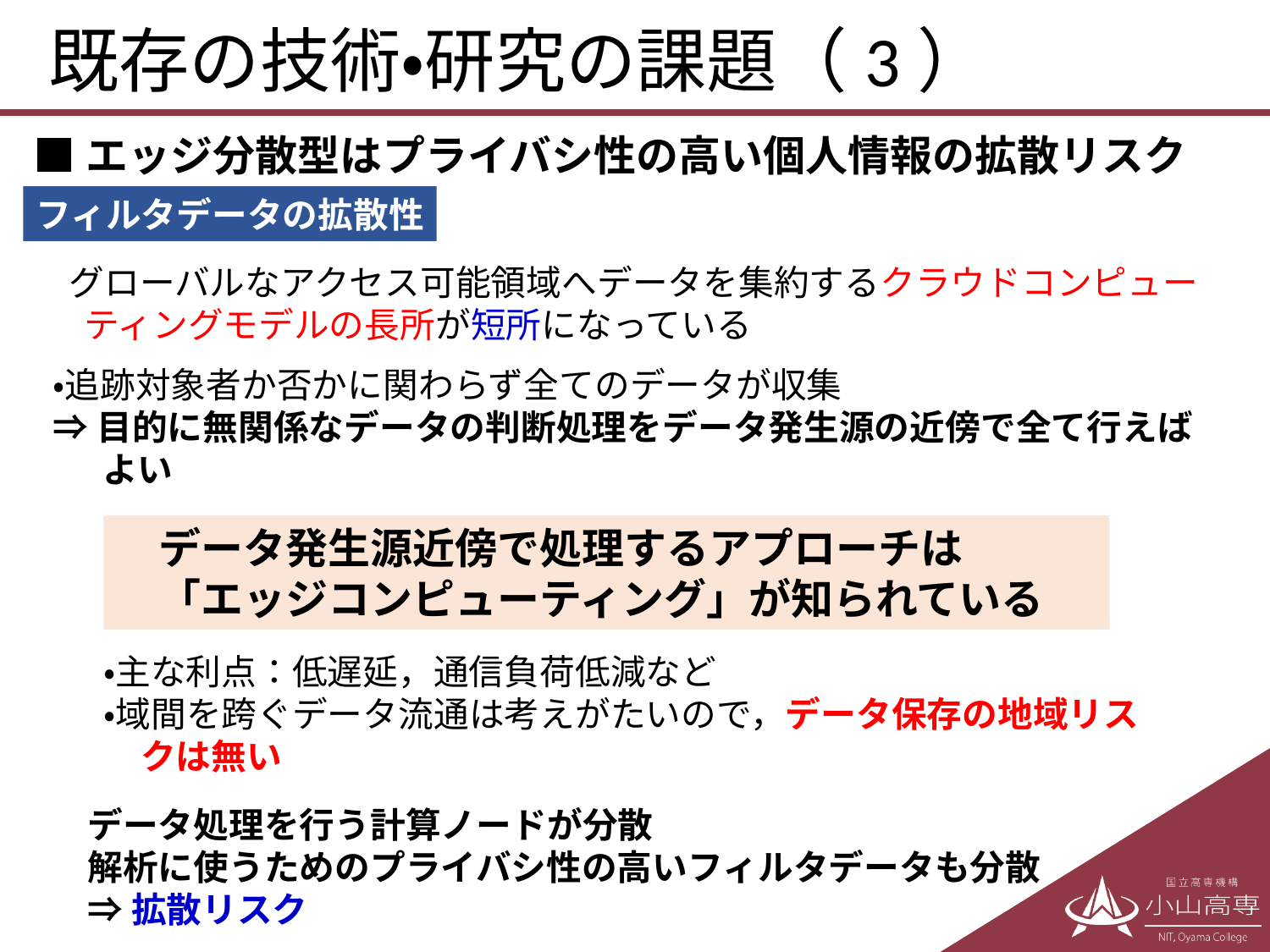

# 既存の技術・研究の課題（3）
■エッジ分散型はプライバシ性の高い個人情報の拡散リスク
フィルタデータの拡散性
　グローバルなアクセス可能領域へデータを集約するクラウドコンピューティングモデルの長所が短所になっている
・追跡対象者か否かに関わらず全てのデータが収集
⇒目的に無関係なデータの判断処理をデータ発生源の近傍で全て行えばよい
　データ発生源近傍で処理するアプローチは
　「エッジコンピューティング」が知られている
・主な利点：低遅延，通信負荷低減など
・域間を跨ぐデータ流通は考えがたいので，データ保存の地域リスクは無い
データ処理を行う計算ノードが分散
解析に使うためのプライバシ性の高いフィルタデータも分散
⇒拡散リスク